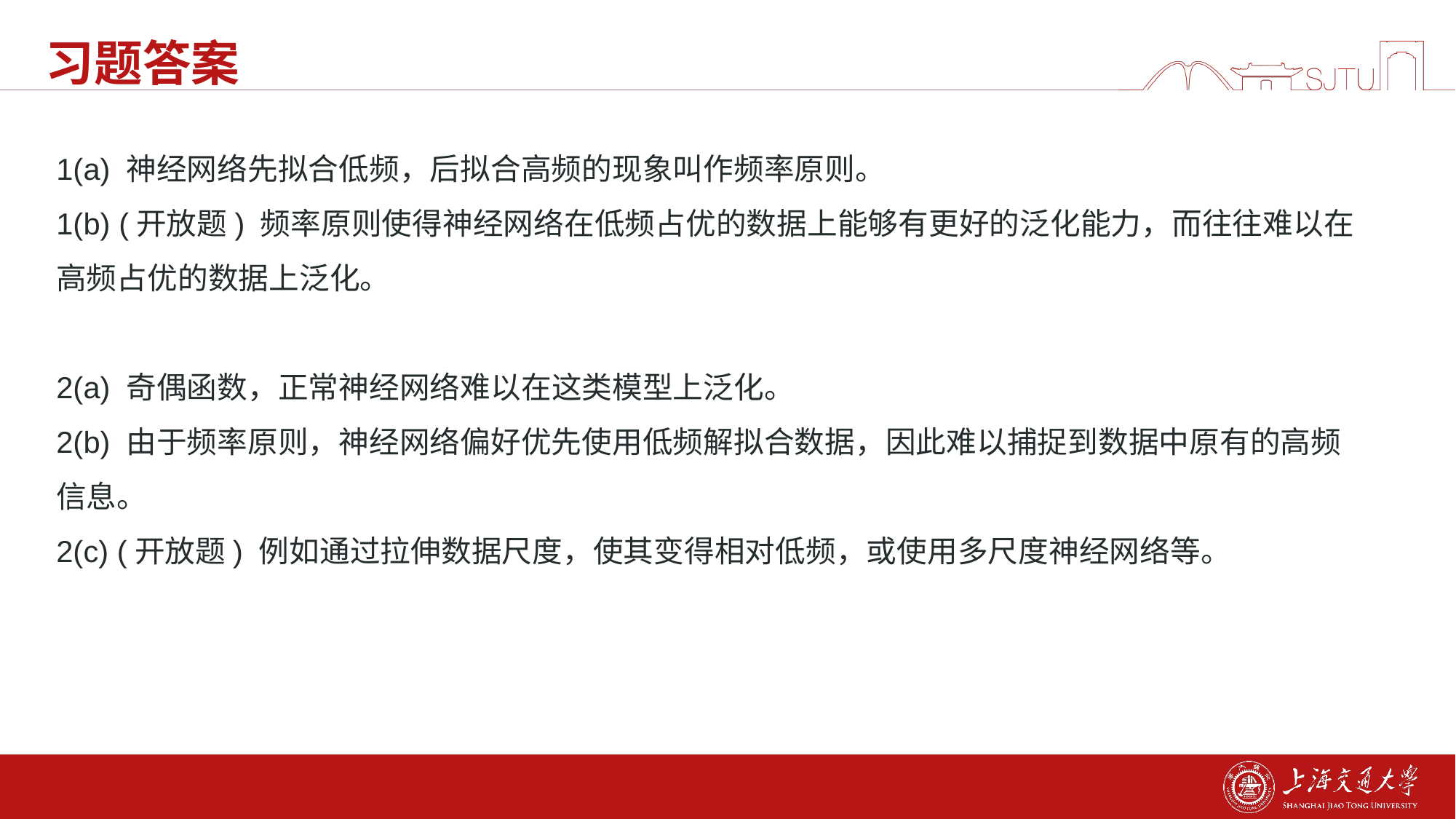

# 习题答案
1(a) 神经网络先拟合低频，后拟合高频的现象叫作频率原则。
1(b) (开放题) 频率原则使得神经网络在低频占优的数据上能够有更好的泛化能力，而往往难以在高频占优的数据上泛化。

2(a) 奇偶函数，正常神经网络难以在这类模型上泛化。
2(b) 由于频率原则，神经网络偏好优先使用低频解拟合数据，因此难以捕捉到数据中原有的高频信息。
2(c) (开放题) 例如通过拉伸数据尺度，使其变得相对低频，或使用多尺度神经网络等。